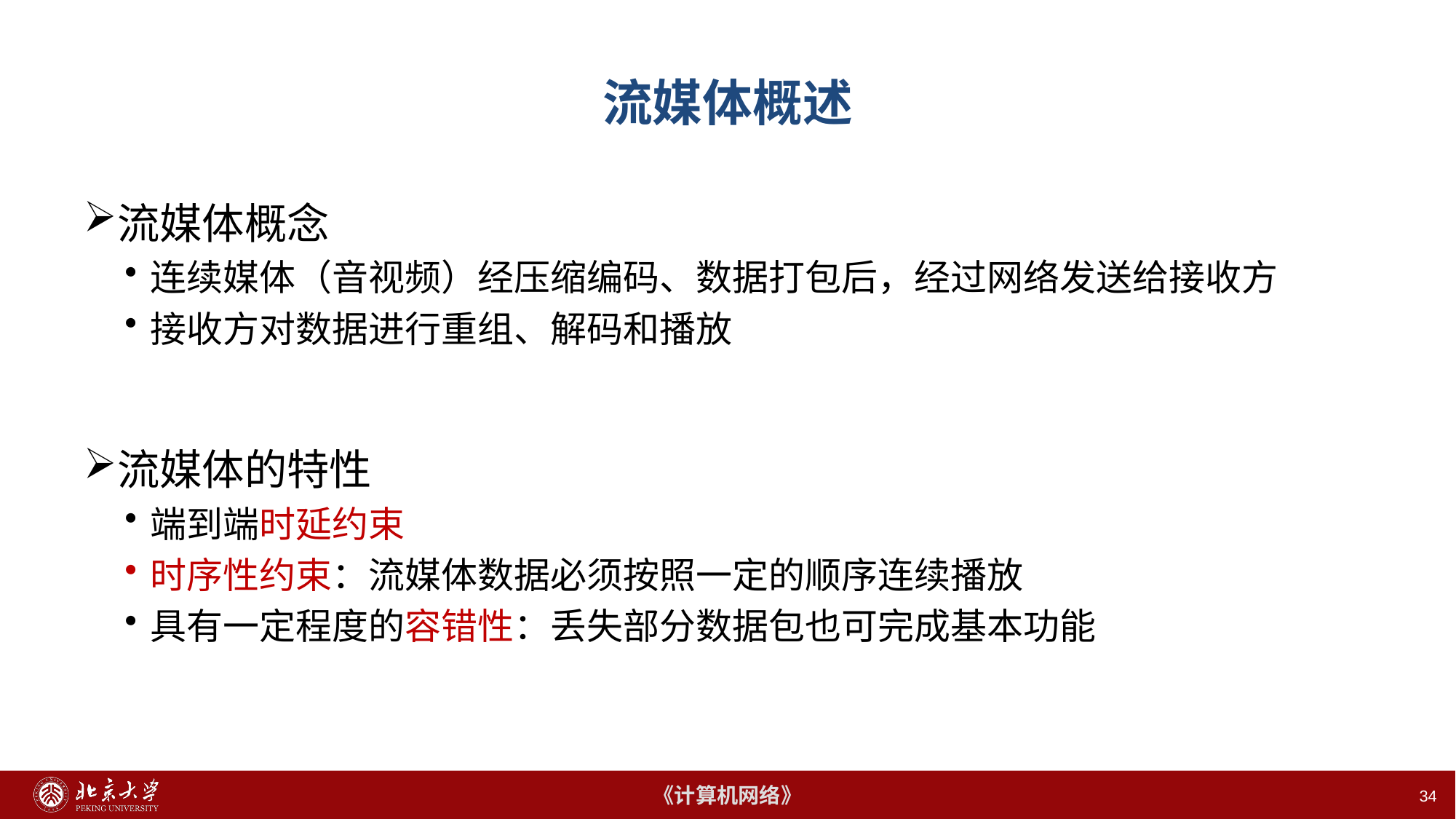

# 流媒体概述
流媒体概念
连续媒体（音视频）经压缩编码、数据打包后，经过网络发送给接收方
接收方对数据进行重组、解码和播放

流媒体的特性
端到端时延约束
时序性约束：流媒体数据必须按照一定的顺序连续播放
具有一定程度的容错性：丢失部分数据包也可完成基本功能

34